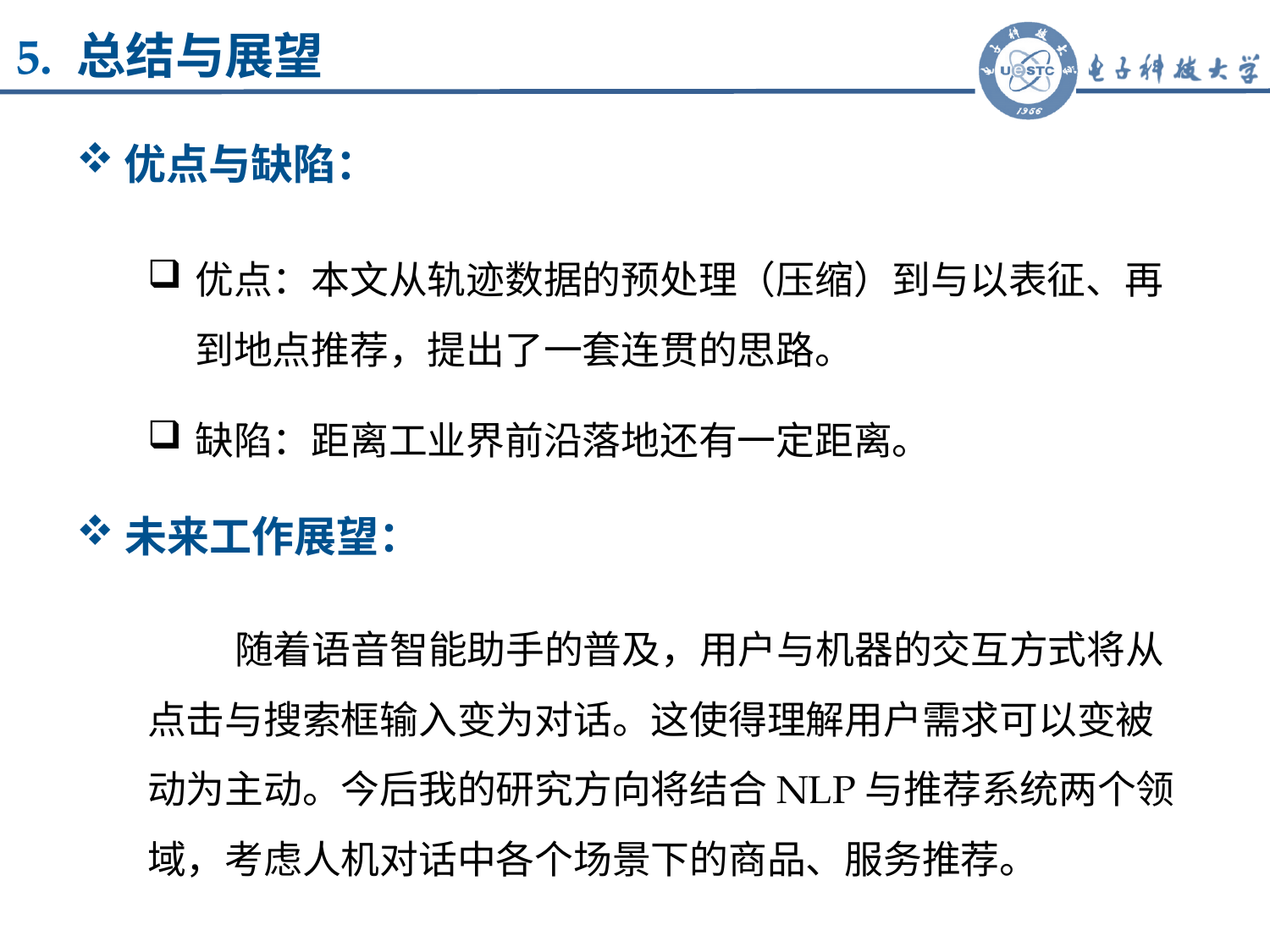

5. 总结与展望
优点与缺陷：
优点：本文从轨迹数据的预处理（压缩）到与以表征、再到地点推荐，提出了一套连贯的思路。
缺陷：距离工业界前沿落地还有一定距离。
未来工作展望：
随着语音智能助手的普及，用户与机器的交互方式将从点击与搜索框输入变为对话。这使得理解用户需求可以变被动为主动。今后我的研究方向将结合NLP与推荐系统两个领域，考虑人机对话中各个场景下的商品、服务推荐。